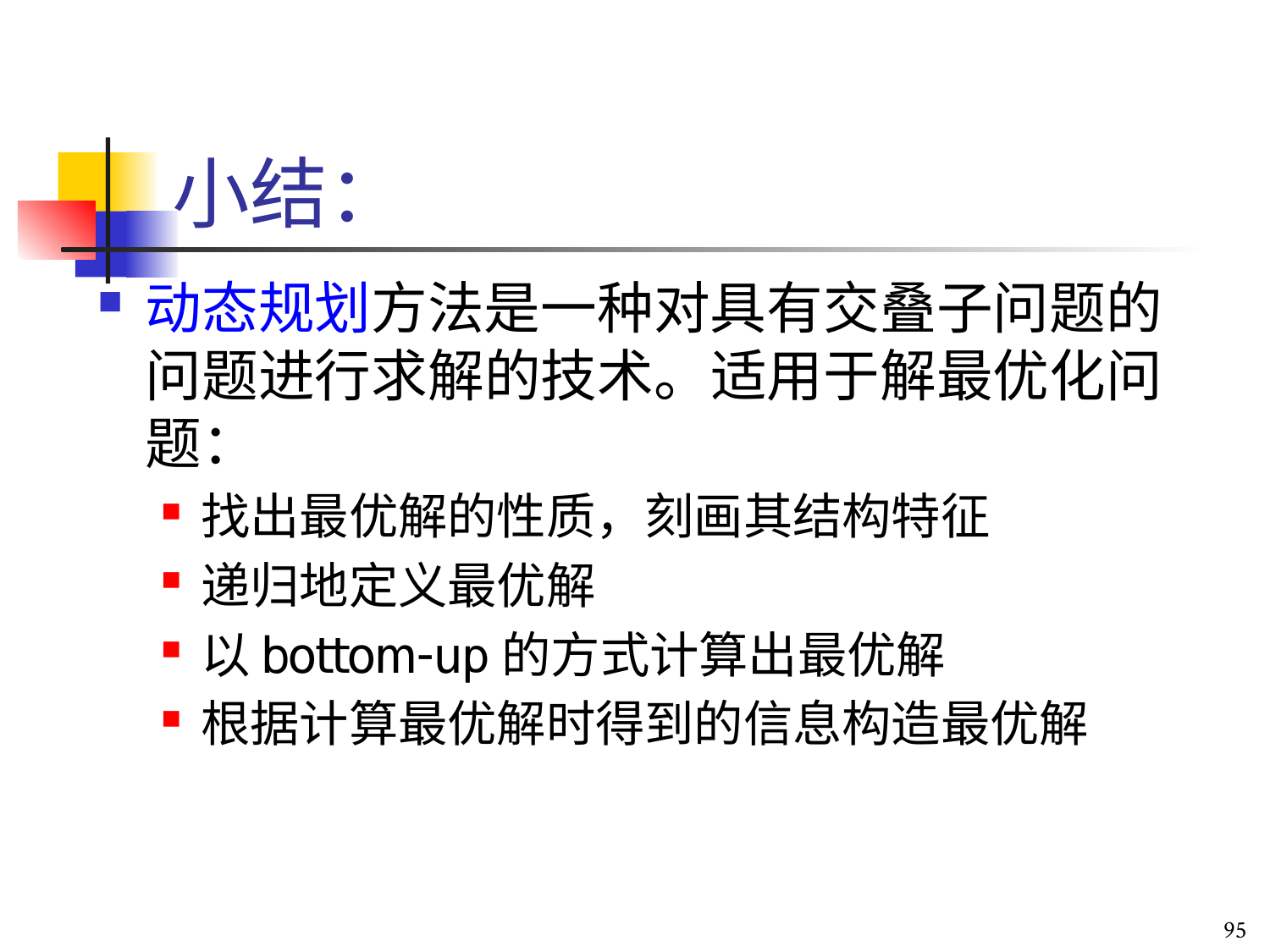

# 小结：
动态规划方法是一种对具有交叠子问题的问题进行求解的技术。适用于解最优化问题：
找出最优解的性质，刻画其结构特征
递归地定义最优解
以bottom-up的方式计算出最优解
根据计算最优解时得到的信息构造最优解
95